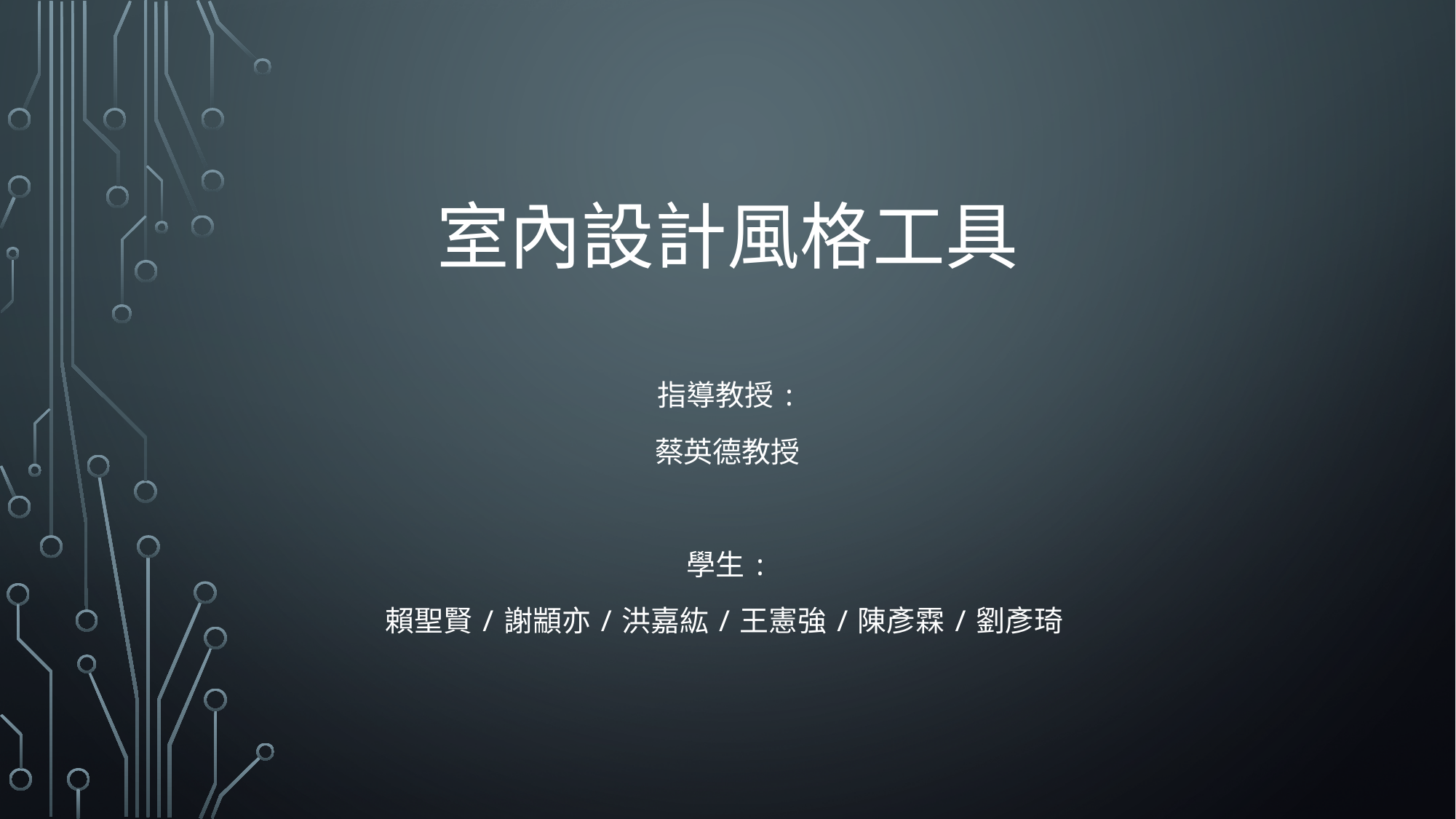

# 室內設計風格工具

指導教授:
蔡英德教授

學生:
賴聖賢/謝顓亦/洪嘉紘/王憲強/陳彥霖/劉彥琦